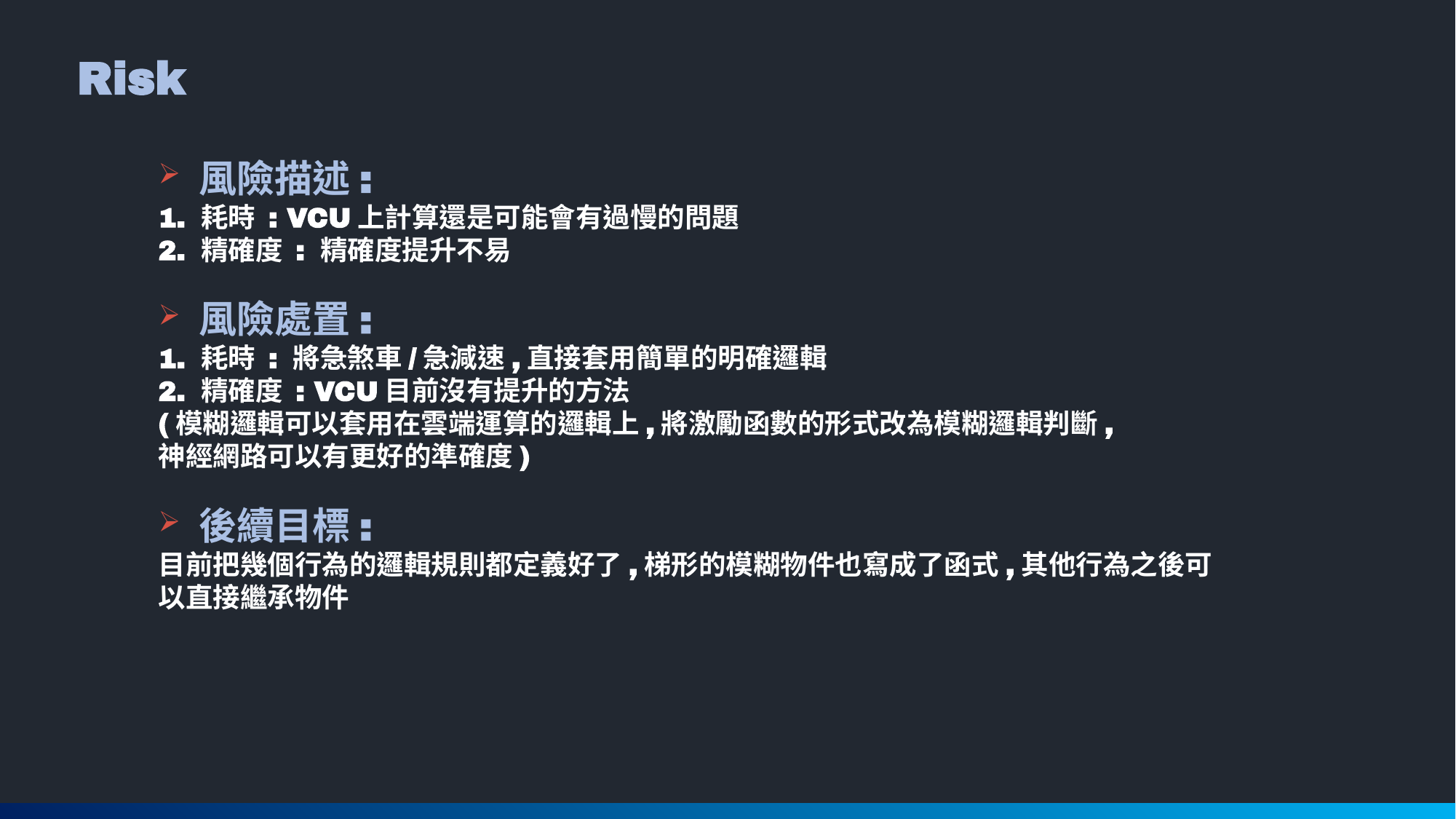

Risk
風險描述:
1. 耗時 : VCU上計算還是可能會有過慢的問題
2. 精確度 : 精確度提升不易
風險處置:
1. 耗時 : 將急煞車/急減速,直接套用簡單的明確邏輯
2. 精確度 : VCU目前沒有提升的方法
(模糊邏輯可以套用在雲端運算的邏輯上,將激勵函數的形式改為模糊邏輯判斷,
神經網路可以有更好的準確度)
後續目標:
目前把幾個行為的邏輯規則都定義好了,梯形的模糊物件也寫成了函式,其他行為之後可以直接繼承物件